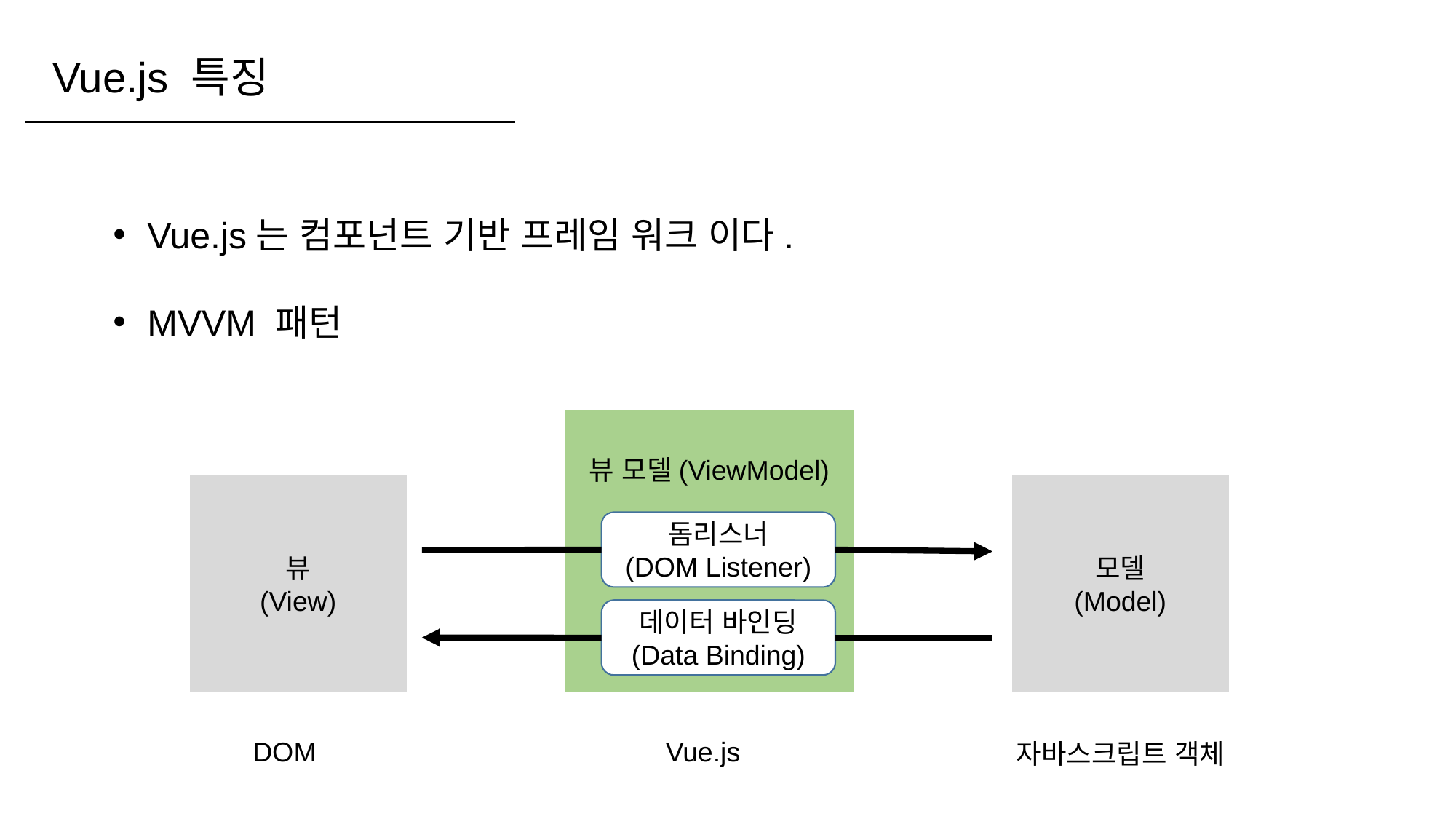

Vue.js 특징

Vue.js는 컴포넌트 기반 프레임 워크 이다.

MVVM 패턴

뷰 모델(ViewModel)

뷰
(View)
모델
(Model)
돔리스너
(DOM Listener)
데이터 바인딩
(Data Binding)
DOM
Vue.js
자바스크립트 객체